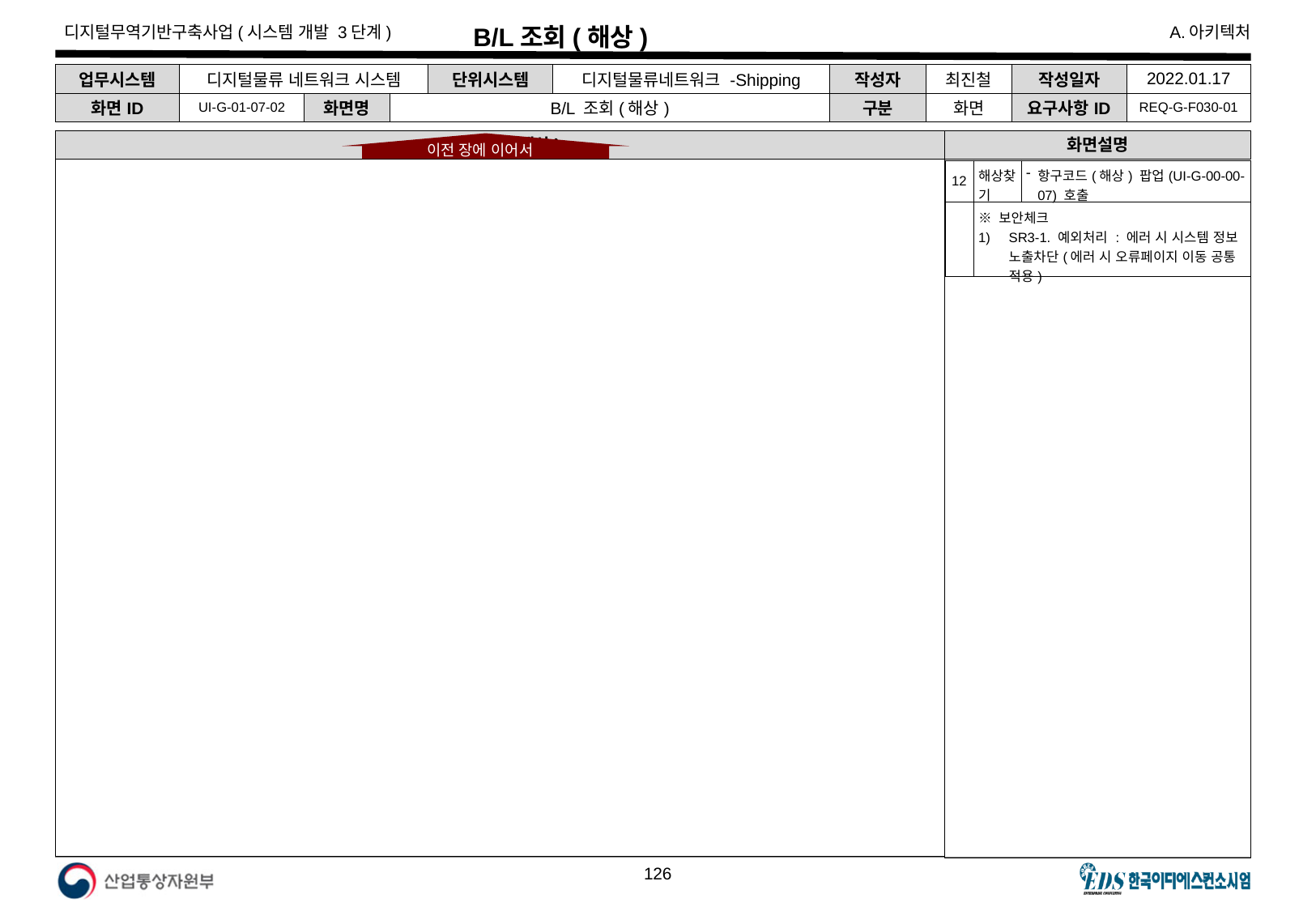

# B/L조회(해상)
| 업무시스템 | 디지털물류 네트워크 시스템 |  |  | 단위시스템 | 디지털물류네트워크 -Shipping | 작성자 | 최진철 | 작성일자 | 2022.01.17 |
| --- | --- | --- | --- | --- | --- | --- | --- | --- | --- |
| 화면ID | UI-G-01-07-02 | 화면명 | B/L 조회(해상) |  |  | 구분 | 화면 | 요구사항ID | REQ-G-F030-01 |
B/L 등록(해상)
화면설명

이전 장에 이어서

| 12 | 해상찾기 | 항구코드(해상) 팝업(UI-G-00-00-07) 호출 |
| --- | --- | --- |
|  | ※ 보안체크 SR3-1. 예외처리 : 에러 시 시스템 정보 노출차단(에러 시 오류페이지 이동 공통 적용) |  |